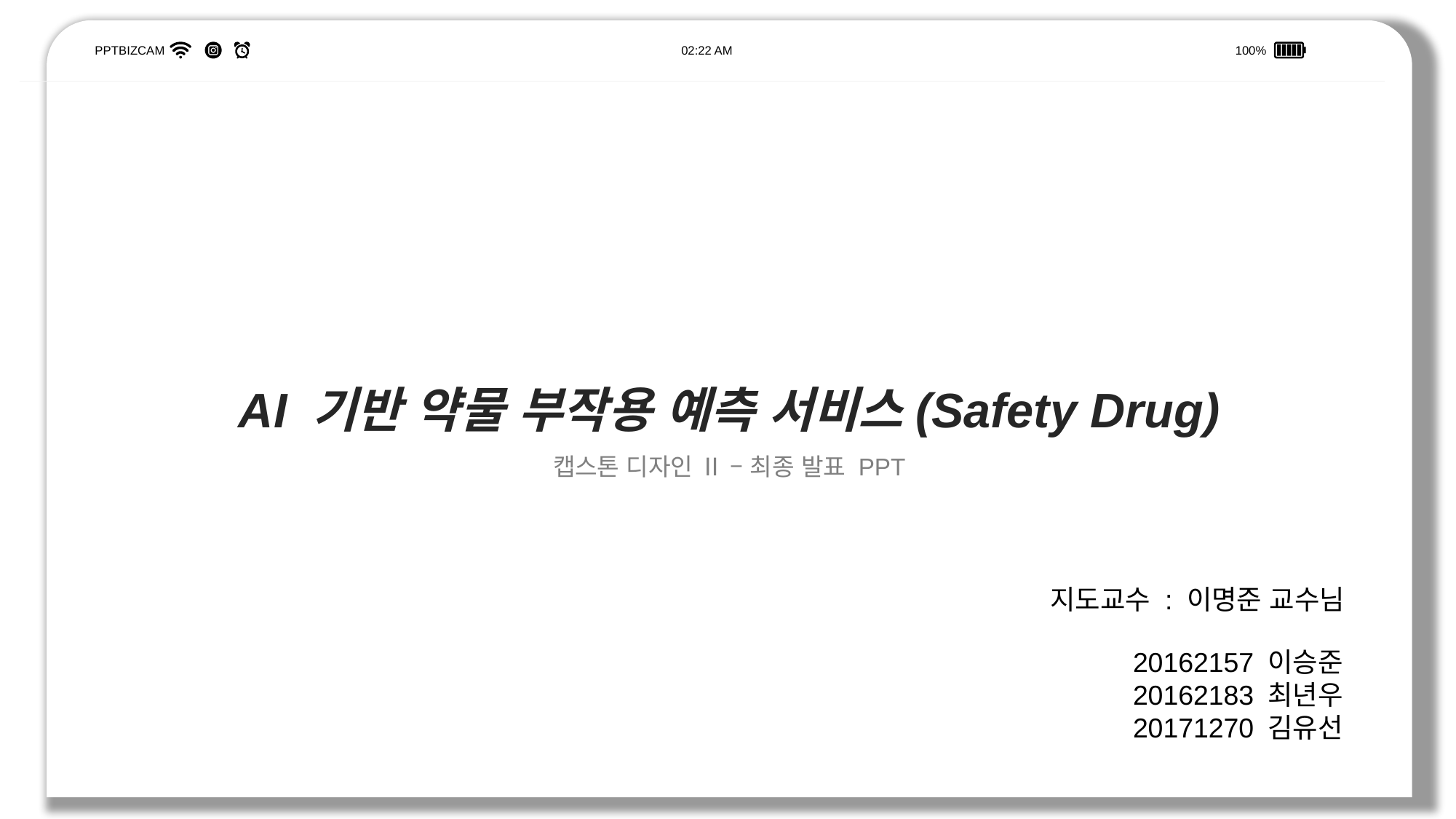

AI 기반 약물 부작용 예측 서비스(Safety Drug)
캡스톤 디자인 Ⅱ – 최종 발표 PPT

PPTBIZCAM
02:22 AM
100%

지도교수 : 이명준 교수님
20162157 이승준
20162183 최년우
20171270 김유선